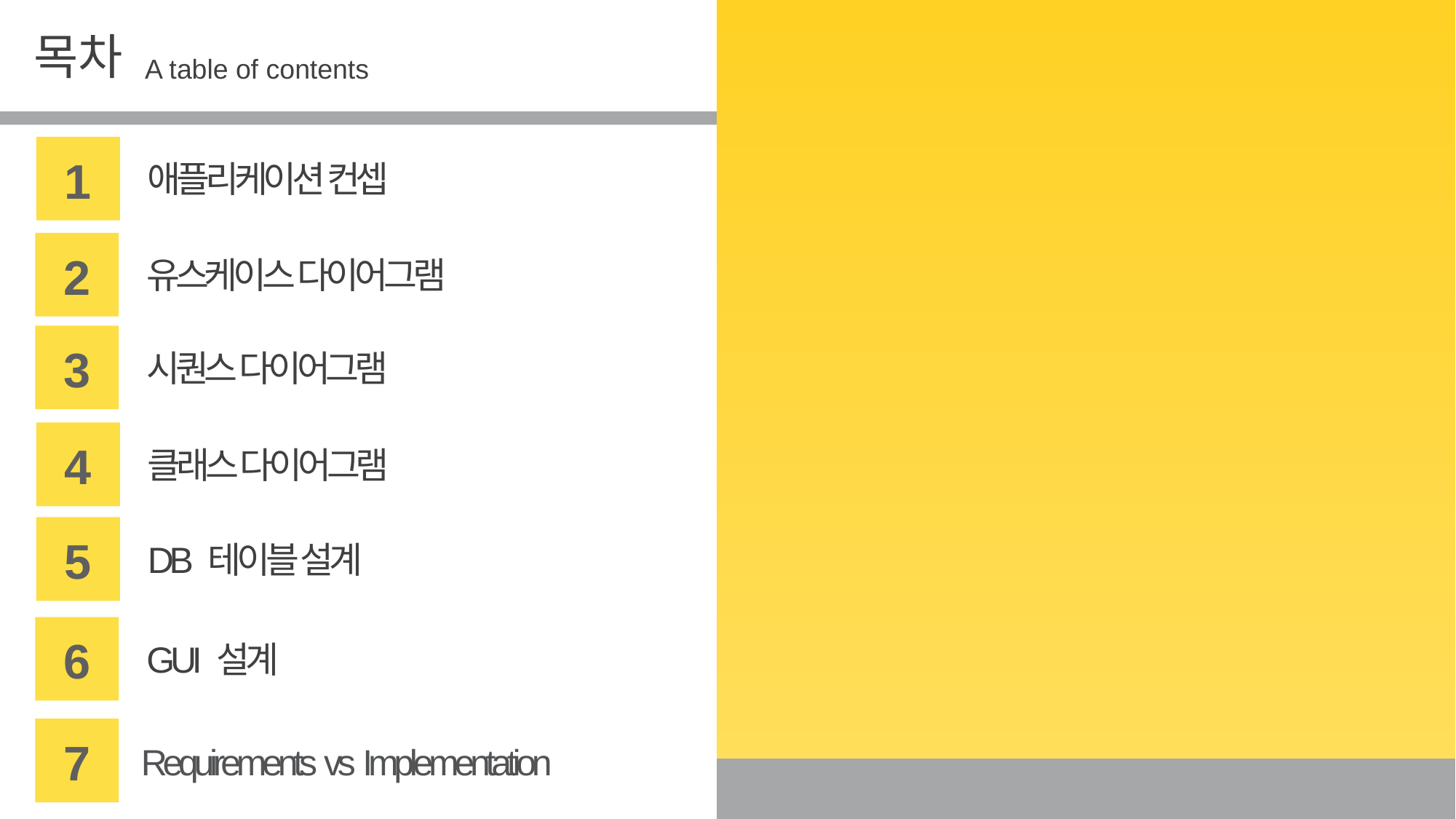

목차
A table of contents

1
애플리케이션 컨셉

2
유스케이스 다이어그램

3
시퀀스 다이어그램

4
클래스 다이어그램

5
DB 테이블 설계

6
GUI 설계

7
Requirements  vs  Implementation